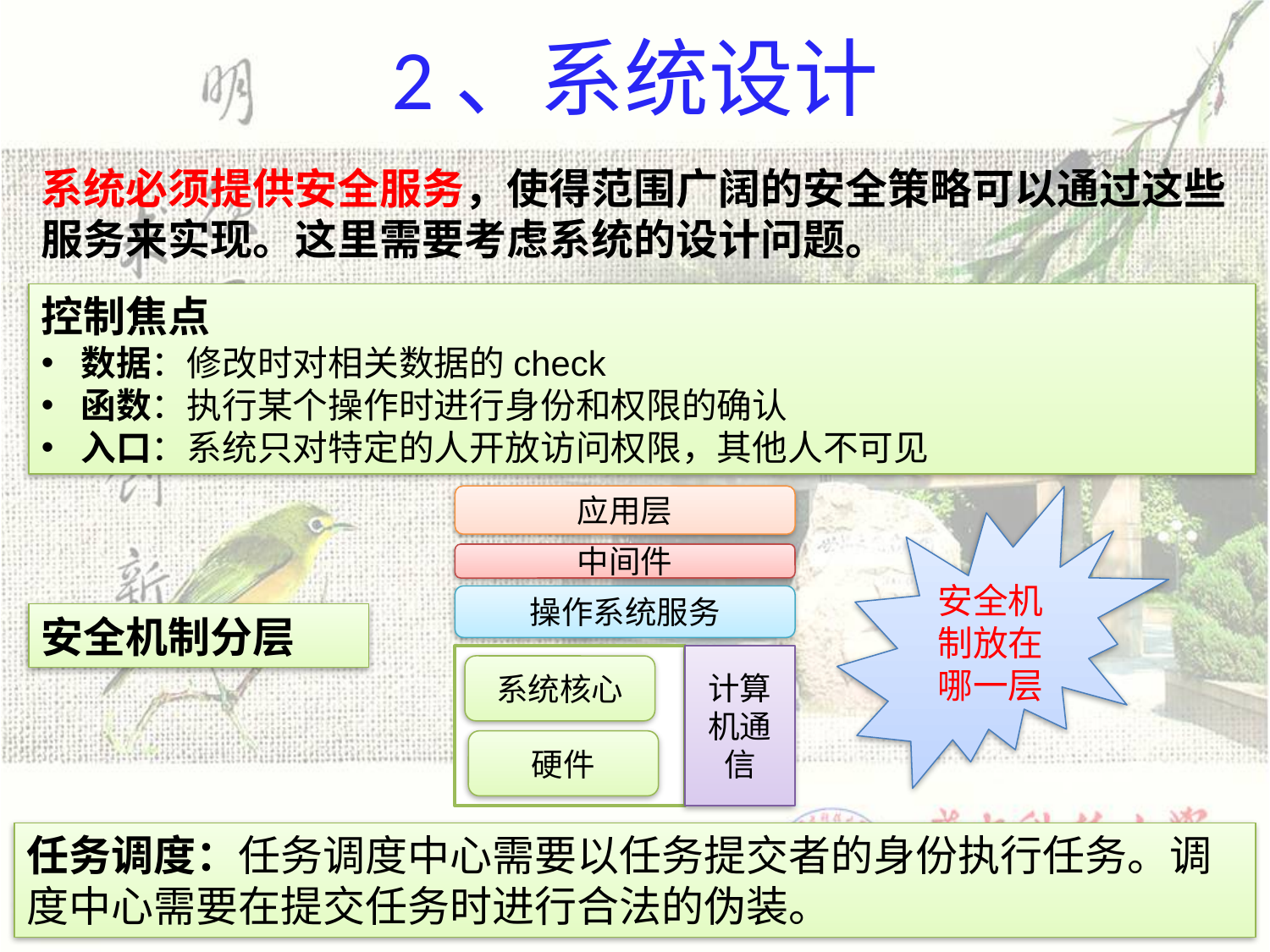

# 2、系统设计
系统必须提供安全服务，使得范围广阔的安全策略可以通过这些服务来实现。这里需要考虑系统的设计问题。
控制焦点
数据：修改时对相关数据的check
函数：执行某个操作时进行身份和权限的确认
入口：系统只对特定的人开放访问权限，其他人不可见
应用层
安全机制放在哪一层
中间件
操作系统服务
安全机制分层

计算机通信
系统核心
硬件
任务调度：任务调度中心需要以任务提交者的身份执行任务。调度中心需要在提交任务时进行合法的伪装。